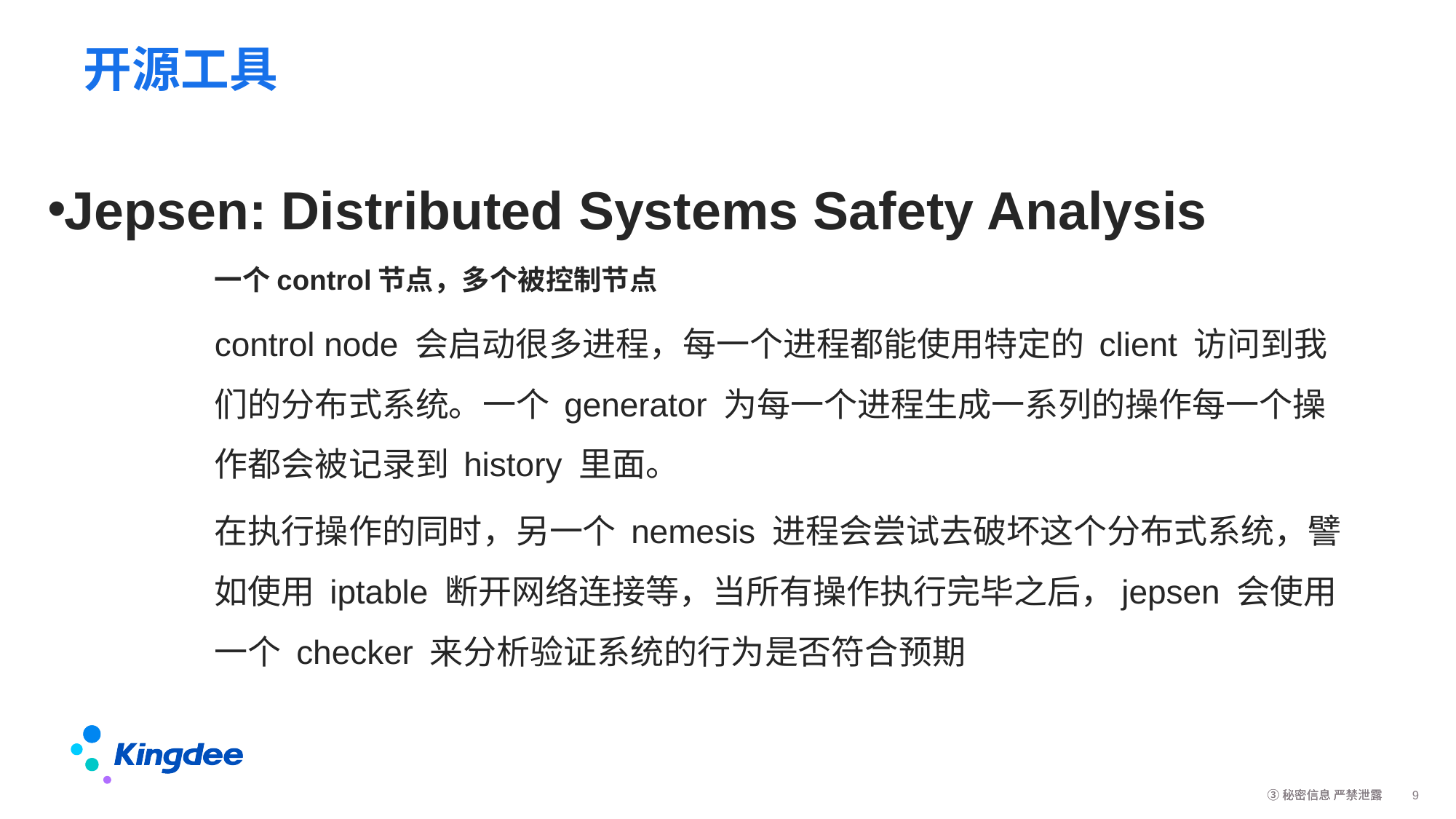

# 开源工具
Jepsen: Distributed Systems Safety Analysis
一个control节点，多个被控制节点
control node 会启动很多进程，每一个进程都能使用特定的 client 访问到我们的分布式系统。一个 generator 为每一个进程生成一系列的操作每一个操作都会被记录到 history 里面。
在执行操作的同时，另一个 nemesis 进程会尝试去破坏这个分布式系统，譬如使用 iptable 断开网络连接等，当所有操作执行完毕之后，jepsen 会使用一个 checker 来分析验证系统的行为是否符合预期